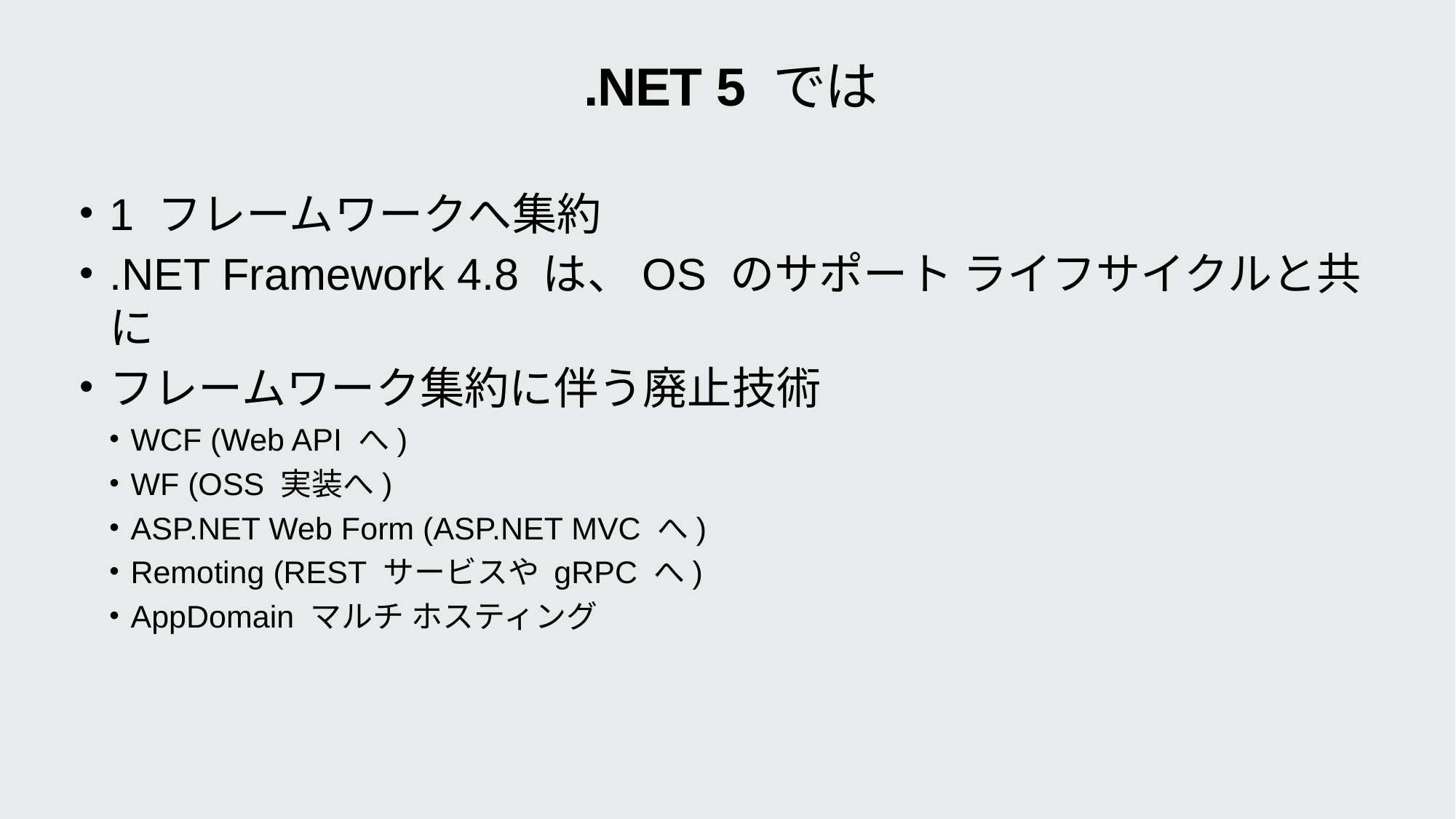

# .NET 5 では
1 フレームワークへ集約
.NET Framework 4.8 は、OS のサポート ライフサイクルと共に
フレームワーク集約に伴う廃止技術
WCF (Web API へ)
WF (OSS 実装へ)
ASP.NET Web Form (ASP.NET MVC へ)
Remoting (REST サービスや gRPC へ)
AppDomain マルチ ホスティング